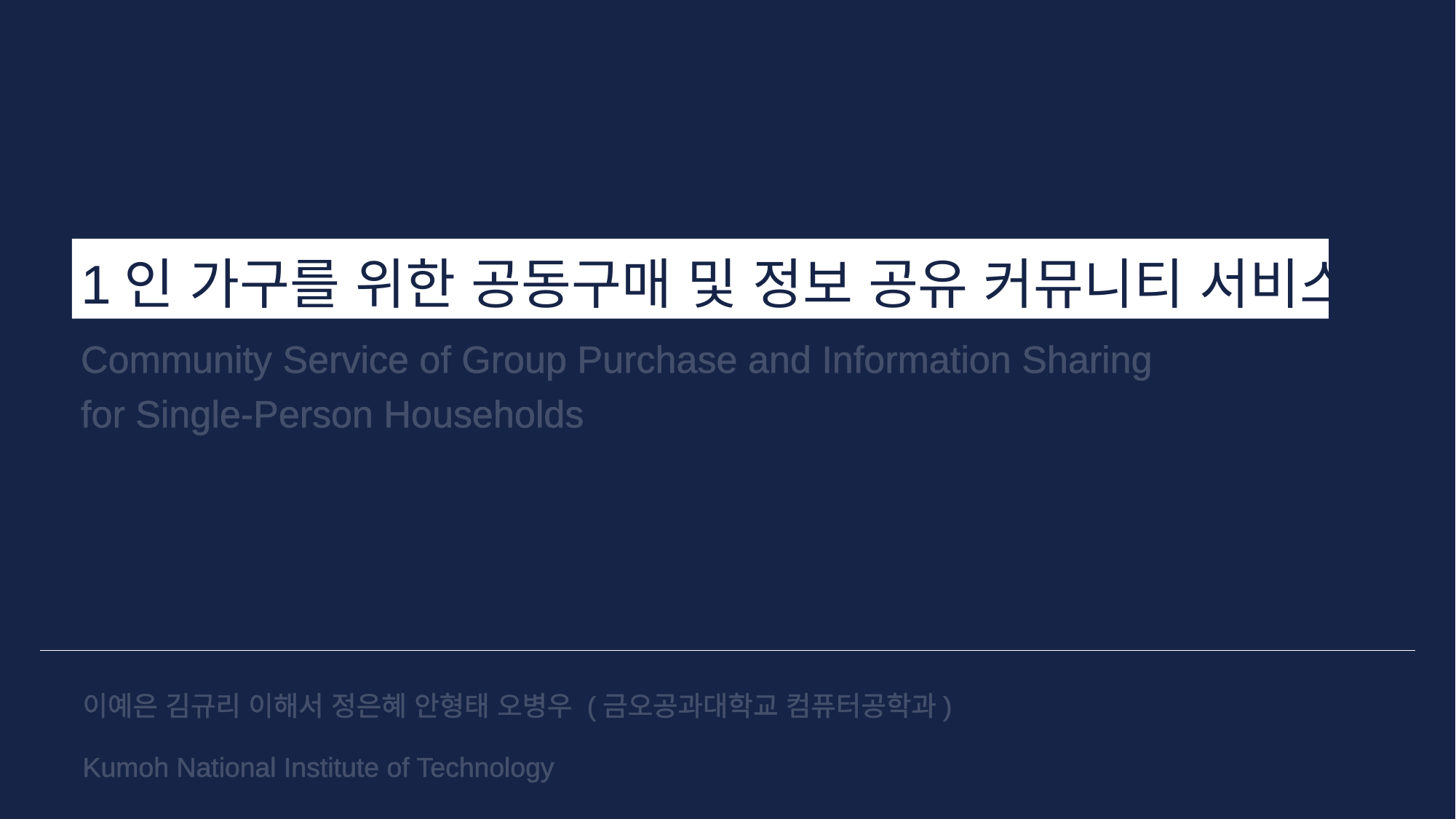

1인 가구를 위한 공동구매 및 정보 공유 커뮤니티 서비스

Community Service of Group Purchase and Information Sharing
for Single-Person Households

이예은 김규리 이해서 정은혜 안형태 오병우 (금오공과대학교 컴퓨터공학과)

Kumoh National Institute of Technology